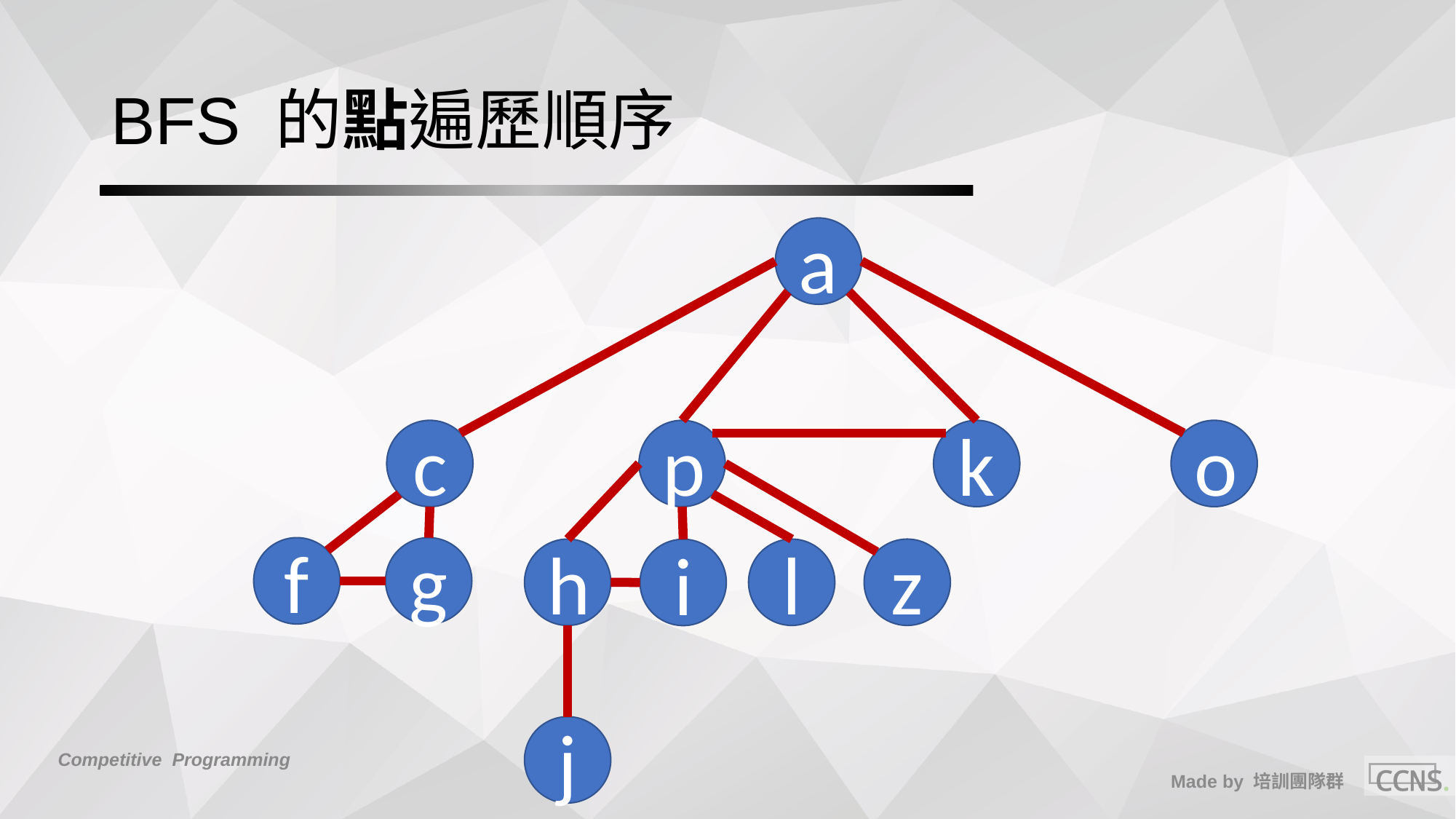

# BFS 的點遍歷順序

a
c
p
k
o
f
g
h
l
z
i
j